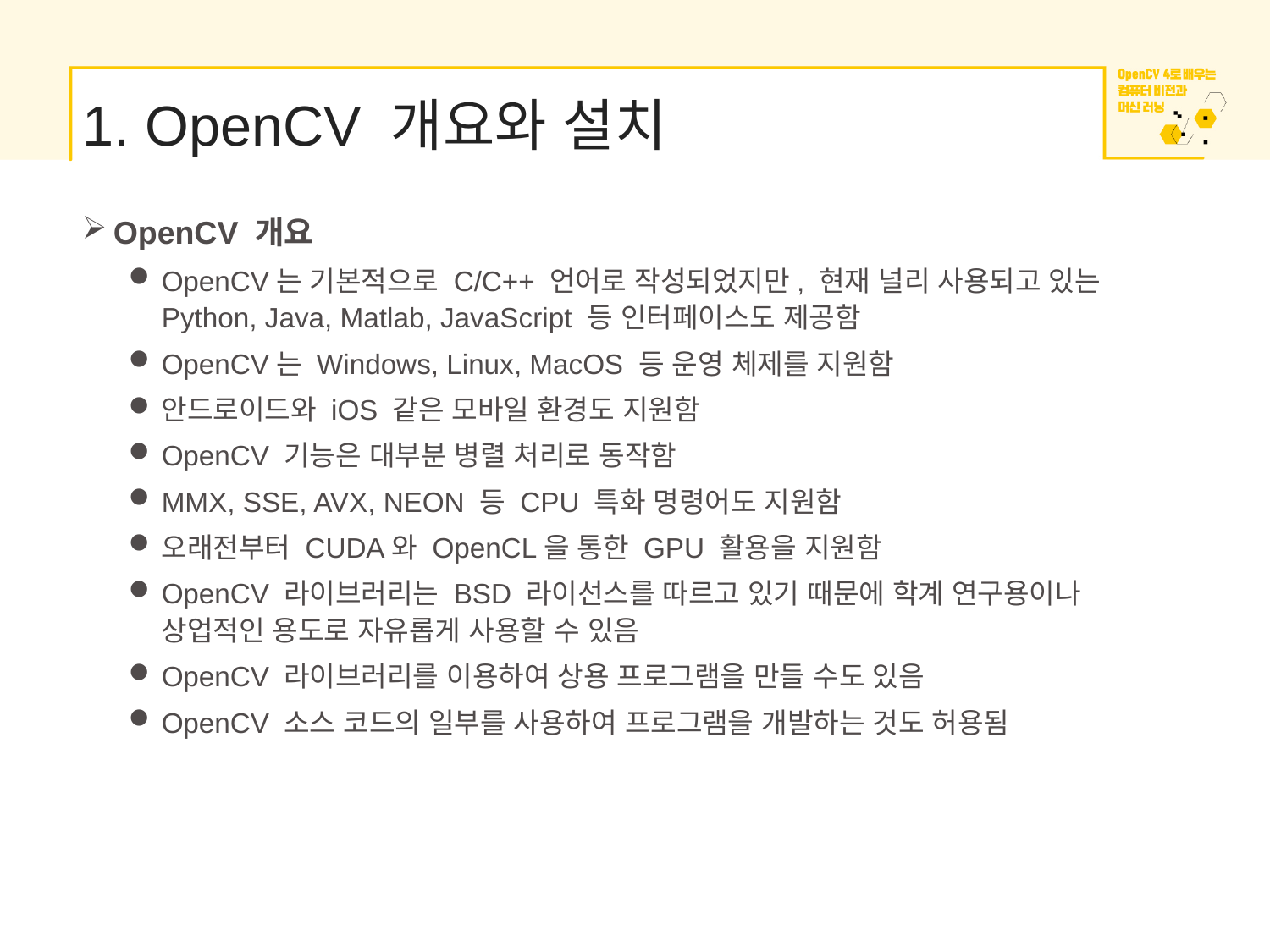

# 1. OpenCV 개요와 설치
OpenCV 개요
OpenCV는 기본적으로 C/C++ 언어로 작성되었지만, 현재 널리 사용되고 있는 Python, Java, Matlab, JavaScript 등 인터페이스도 제공함
OpenCV는 Windows, Linux, MacOS 등 운영 체제를 지원함
안드로이드와 iOS 같은 모바일 환경도 지원함
OpenCV 기능은 대부분 병렬 처리로 동작함
MMX, SSE, AVX, NEON 등 CPU 특화 명령어도 지원함
오래전부터 CUDA와 OpenCL을 통한 GPU 활용을 지원함
OpenCV 라이브러리는 BSD 라이선스를 따르고 있기 때문에 학계 연구용이나 상업적인 용도로 자유롭게 사용할 수 있음
OpenCV 라이브러리를 이용하여 상용 프로그램을 만들 수도 있음
OpenCV 소스 코드의 일부를 사용하여 프로그램을 개발하는 것도 허용됨